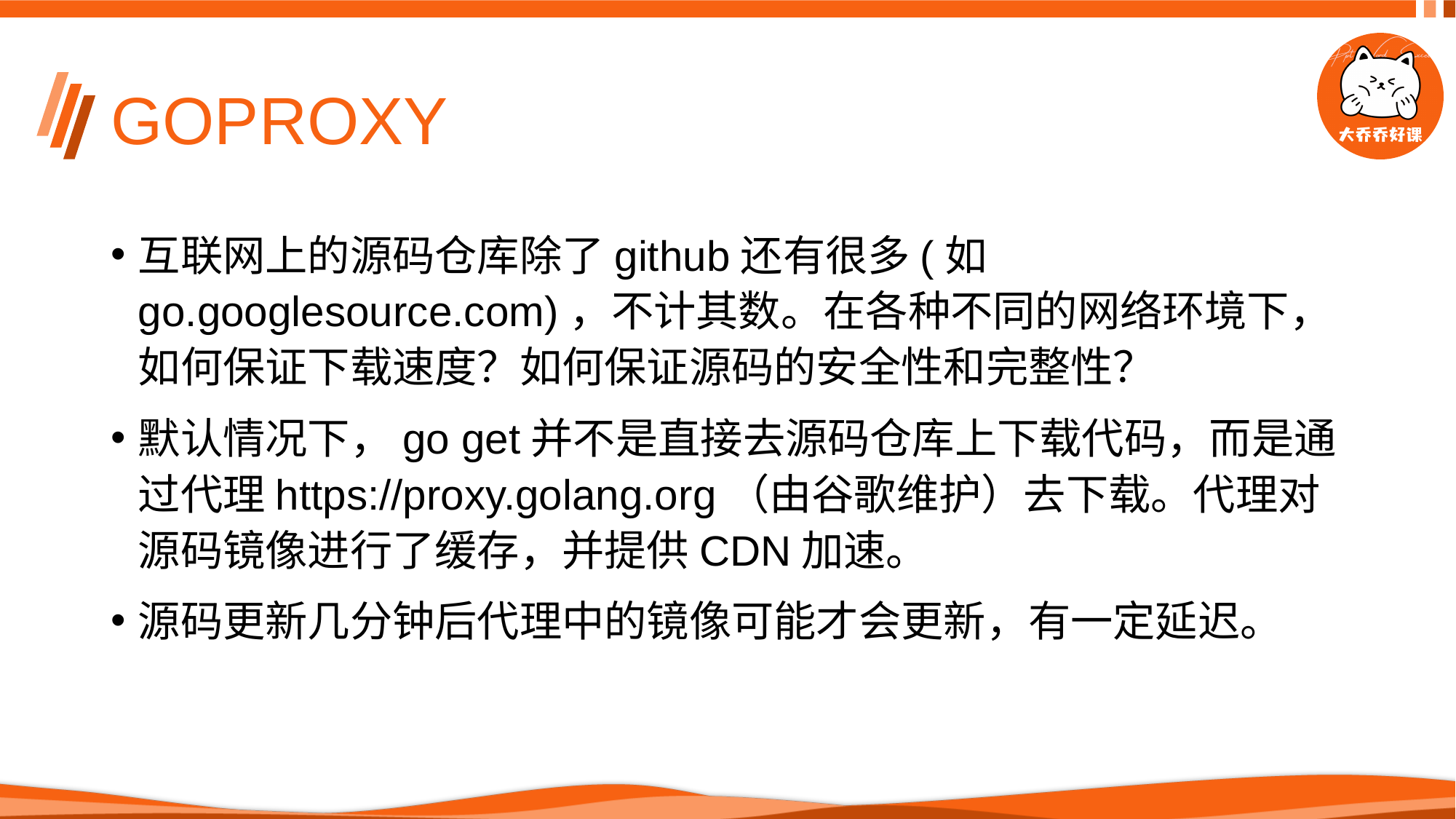

# GOPROXY
互联网上的源码仓库除了github还有很多(如go.googlesource.com)，不计其数。在各种不同的网络环境下，如何保证下载速度？如何保证源码的安全性和完整性？
默认情况下，go get并不是直接去源码仓库上下载代码，而是通过代理https://proxy.golang.org（由谷歌维护）去下载。代理对源码镜像进行了缓存，并提供CDN加速。
源码更新几分钟后代理中的镜像可能才会更新，有一定延迟。